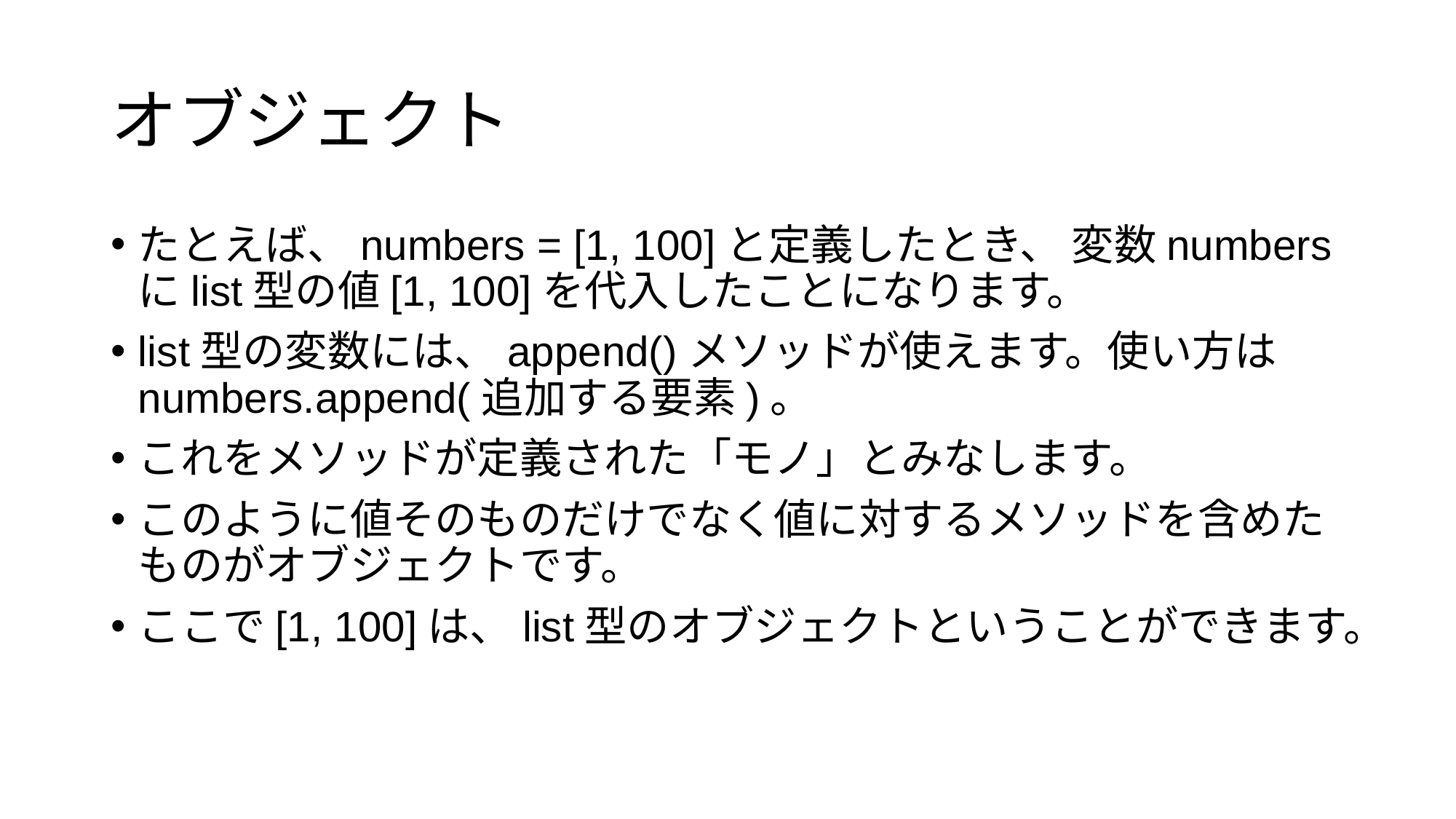

# オブジェクト
たとえば、numbers = [1, 100]と定義したとき、 変数numbersにlist型の値[1, 100]を代入したことになります。
list型の変数には、append()メソッドが使えます。使い方はnumbers.append(追加する要素)。
これをメソッドが定義された「モノ」とみなします。
このように値そのものだけでなく値に対するメソッドを含めたものがオブジェクトです。
ここで[1, 100]は、list型のオブジェクトということができます。